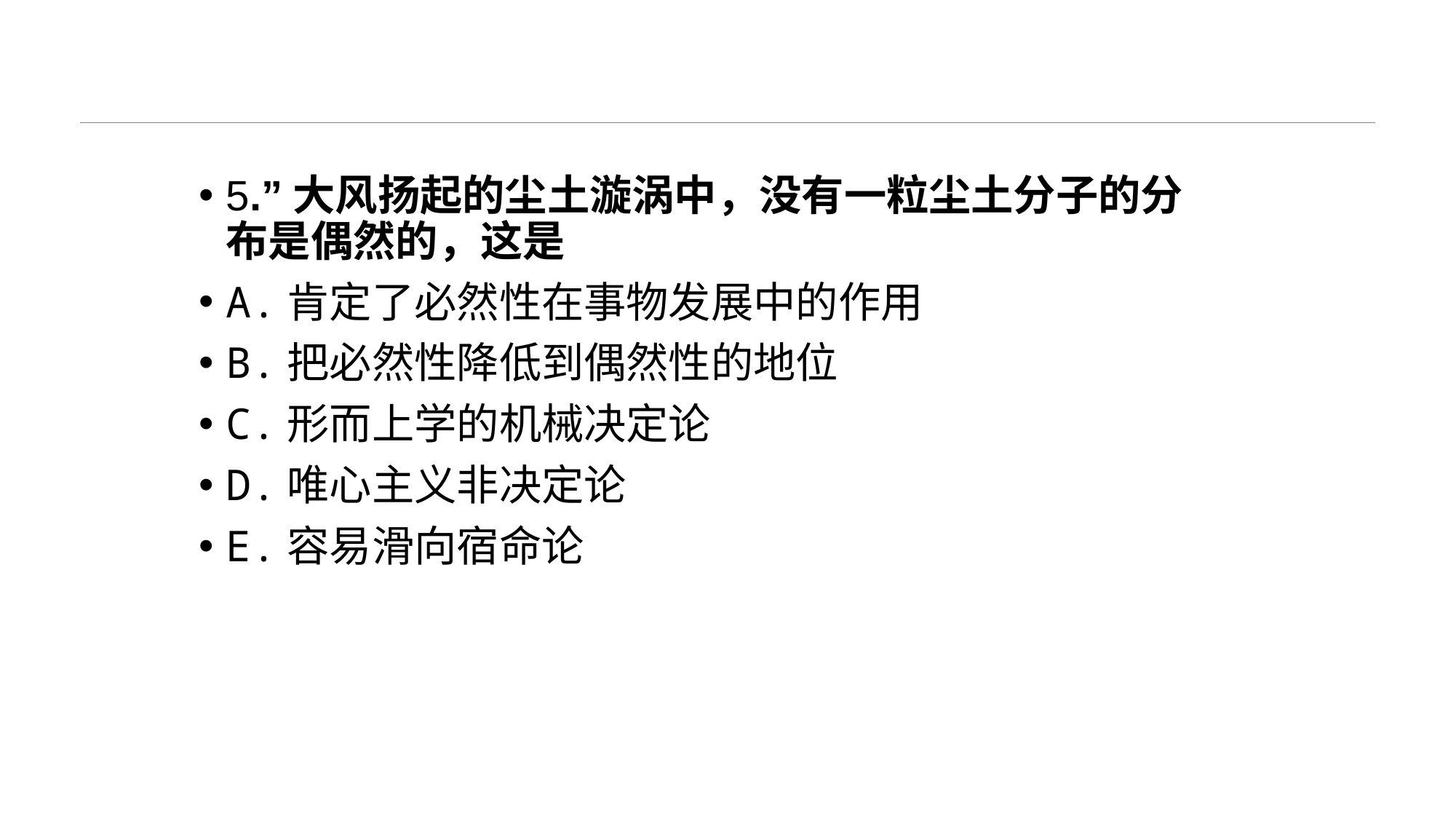

#
5.”大风扬起的尘土漩涡中，没有一粒尘土分子的分布是偶然的，这是
A.肯定了必然性在事物发展中的作用
B.把必然性降低到偶然性的地位
C.形而上学的机械决定论
D.唯心主义非决定论
E.容易滑向宿命论